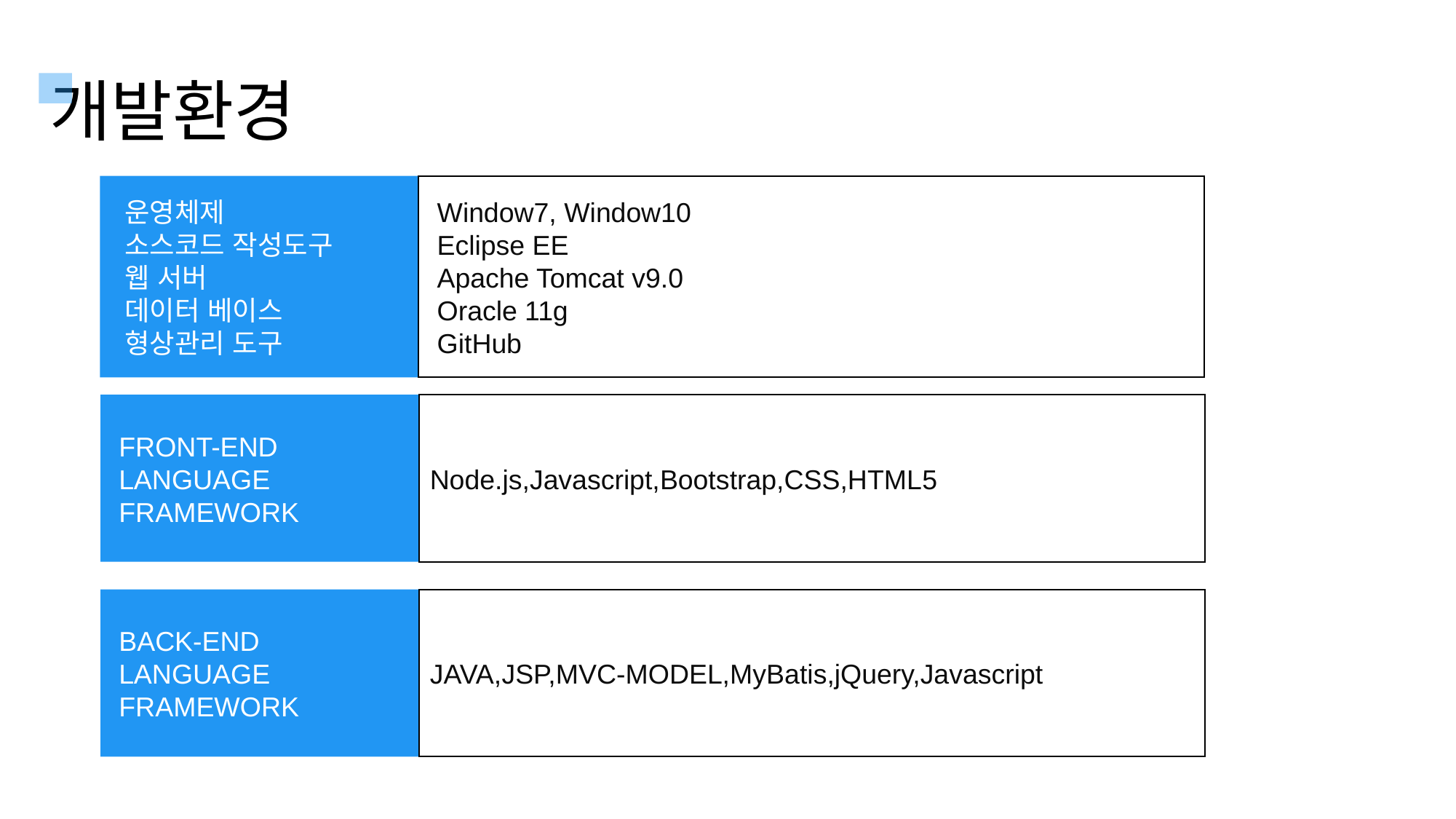

개발환경

 운영체제
 소스코드 작성도구
 웹 서버
 데이터 베이스
 형상관리 도구
 Window7, Window10
 Eclipse EE
 Apache Tomcat v9.0
 Oracle 11g
 GitHub
 FRONT-END
 LANGUAGE
 FRAMEWORK
Node.js,Javascript,Bootstrap,CSS,HTML5
 BACK-END
 LANGUAGE
 FRAMEWORK
JAVA,JSP,MVC-MODEL,MyBatis,jQuery,Javascript